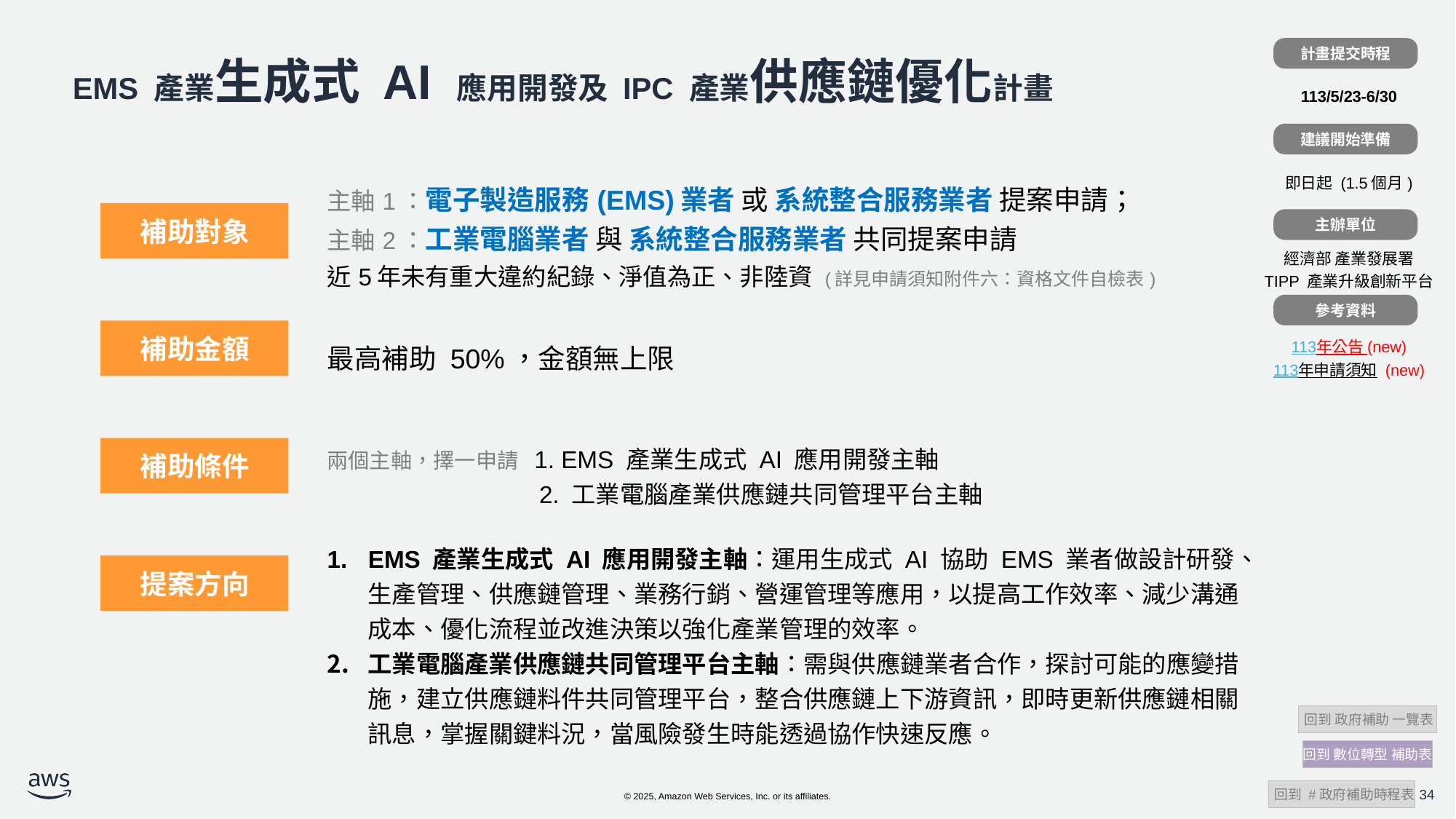

計畫提交時程
|  |
| --- |
| 113/5/23-6/30 |
|  |
| 即日起 (1.5個月) |
|  |
| 經濟部 產業發展署 TIPP 產業升級創新平台 |
|  |
| 113年公告 (new) 113年申請須知 (new) |
# EMS 產業生成式 AI 應用開發及 IPC 產業供應鏈優化計畫
建議開始準備
| 計畫補助對象 | 主軸1：電子製造服務(EMS)業者 或 系統整合服務業者 提案申請； 主軸2：工業電腦業者 與 系統整合服務業者 共同提案申請 近5年未有重大違約紀錄、淨值為正、非陸資 (詳見申請須知附件六：資格文件自檢表) |
| --- | --- |
| 計畫補助金額 | 最高補助 50%，金額無上限 |
| 計畫補助條件 | 兩個主軸，擇一申請 1. EMS 產業生成式 AI 應用開發主軸 2. 工業電腦產業供應鏈共同管理平台主軸 |
|  | EMS 產業生成式 AI 應用開發主軸：運用生成式 AI 協助 EMS 業者做設計研發、生產管理、供應鏈管理、業務行銷、營運管理等應用，以提高工作效率、減少溝通成本、優化流程並改進決策以強化產業管理的效率。 工業電腦產業供應鏈共同管理平台主軸：需與供應鏈業者合作，探討可能的應變措施，建立供應鏈料件共同管理平台，整合供應鏈上下游資訊，即時更新供應鏈相關訊息，掌握關鍵料況，當風險發生時能透過協作快速反應。 |
補助對象
主辦單位
參考資料
補助金額
補助條件
提案方向
 回到 政府補助 一覽表
回到 數位轉型 補助表
 回到 #政府補助時程表
34